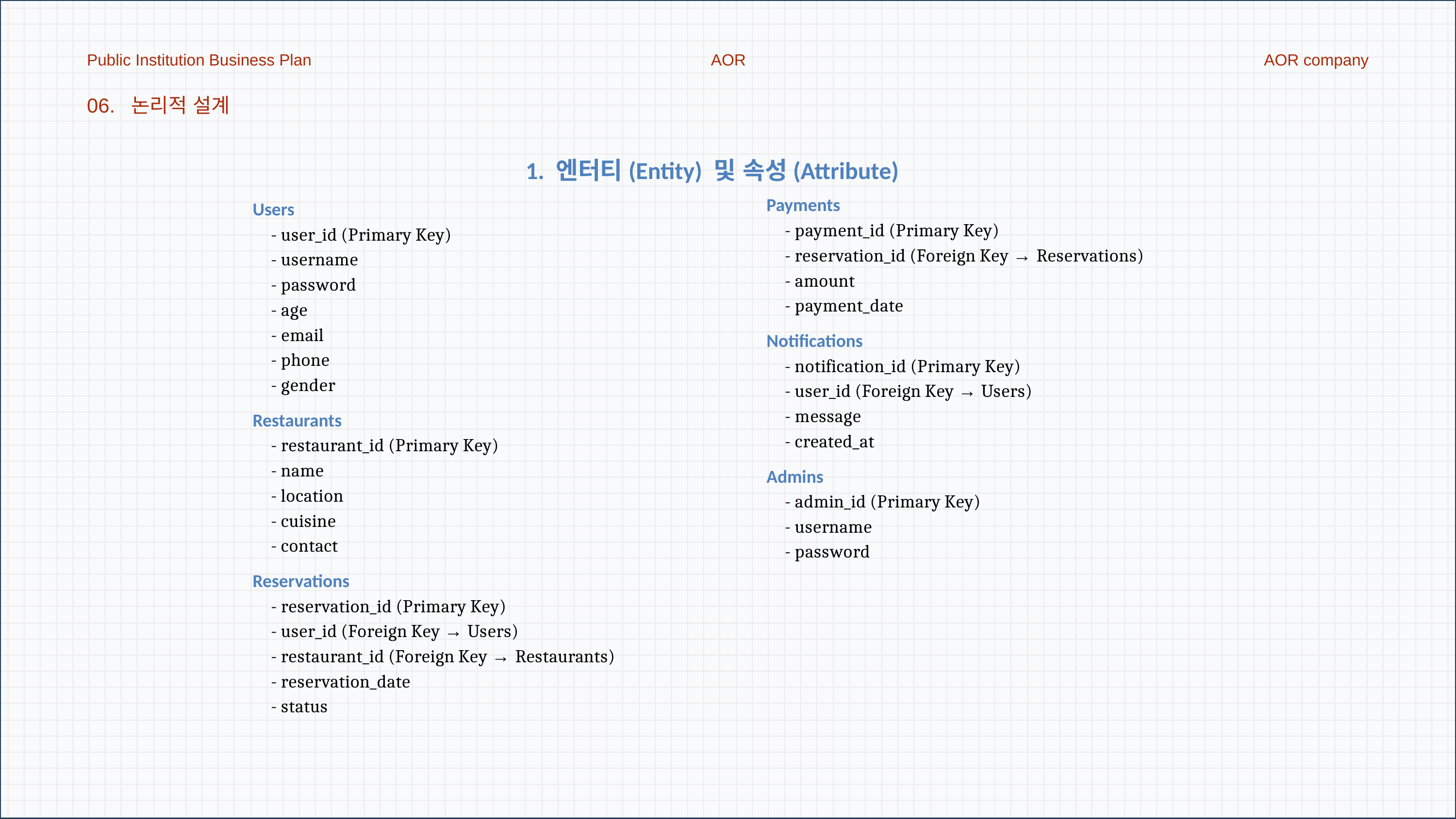

Public Institution Business Plan
AOR
AOR company
06.  논리적 설계

                                                  1. 엔터티(Entity) 및 속성(Attribute)
Users
- user_id (Primary Key)
- username
- password
- age
- email
- phone
- gender
Restaurants
- restaurant_id (Primary Key)
- name
- location
- cuisine
- contact
Reservations
- reservation_id (Primary Key)
- user_id (Foreign Key → Users)
- restaurant_id (Foreign Key → Restaurants)
- reservation_date
- status

Payments
- payment_id (Primary Key)
- reservation_id (Foreign Key → Reservations)
- amount
- payment_date
Notifications
- notification_id (Primary Key)
- user_id (Foreign Key → Users)
- message
- created_at
Admins
- admin_id (Primary Key)
- username
- password